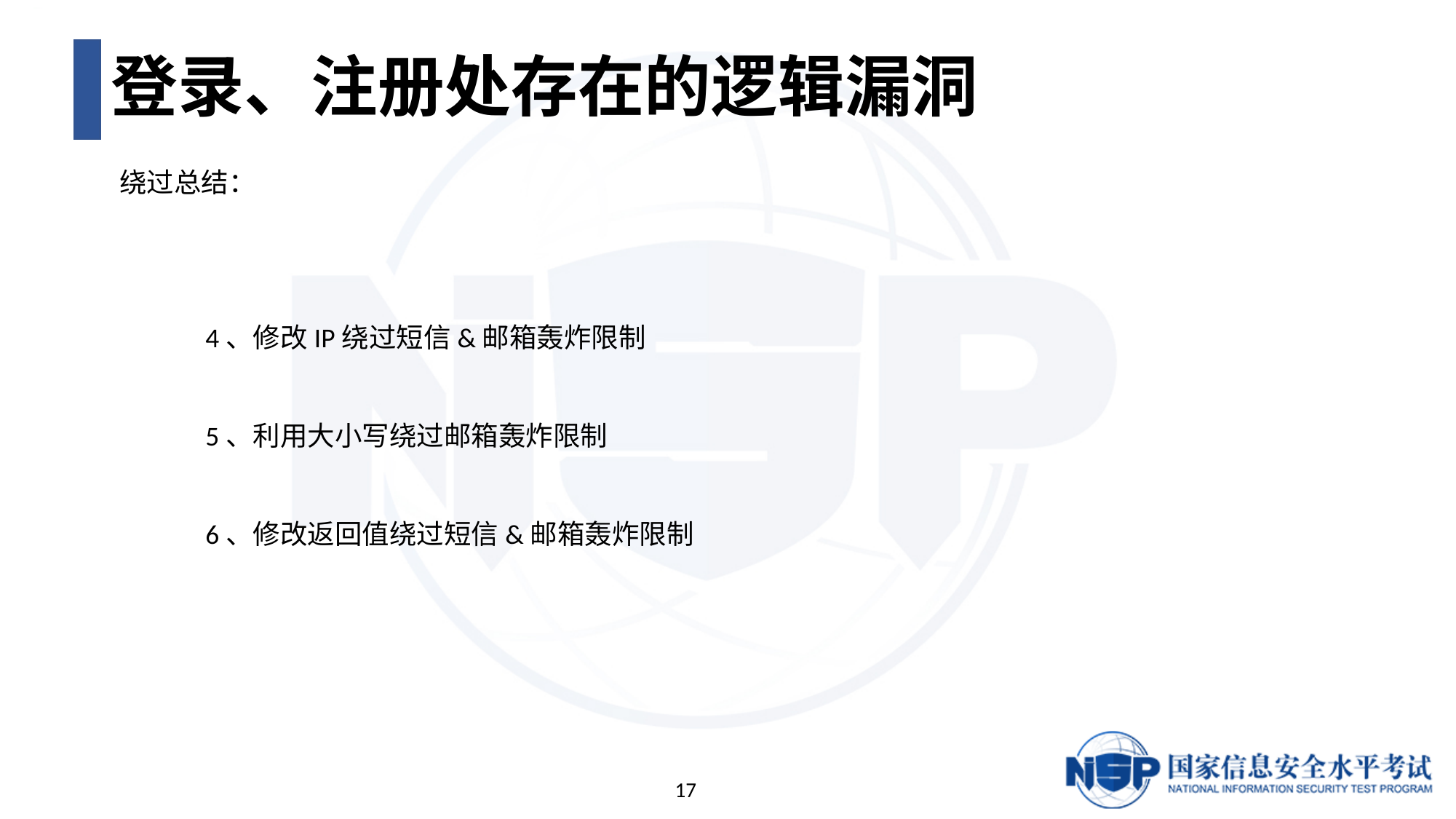

# 登录、注册处存在的逻辑漏洞
绕过总结：
4、修改IP绕过短信&邮箱轰炸限制

5、利用大小写绕过邮箱轰炸限制

6、修改返回值绕过短信&邮箱轰炸限制